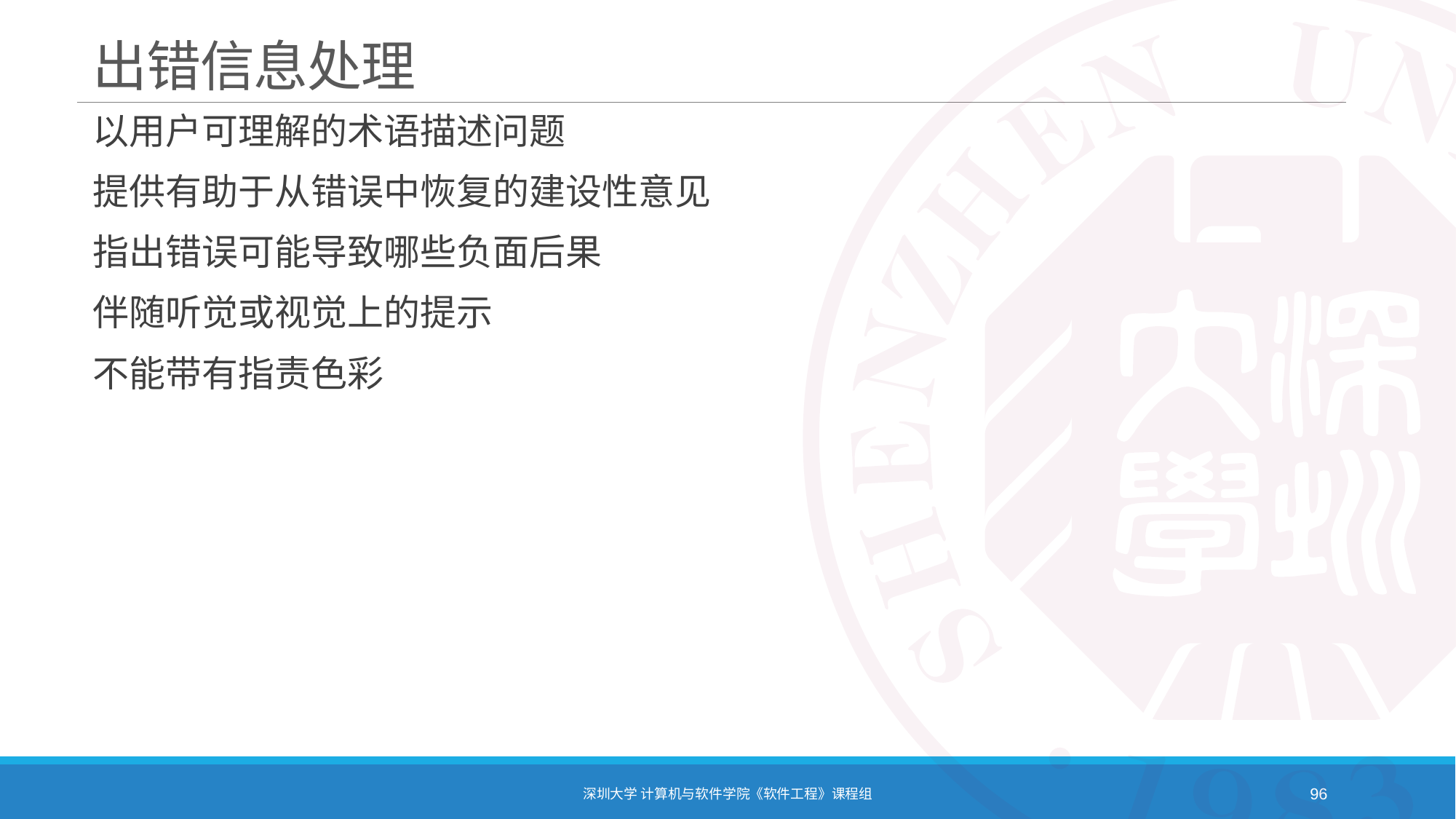

# 出错信息处理
以用户可理解的术语描述问题
提供有助于从错误中恢复的建设性意见
指出错误可能导致哪些负面后果
伴随听觉或视觉上的提示
不能带有指责色彩
深圳大学 计算机与软件学院《软件工程》课程组
96